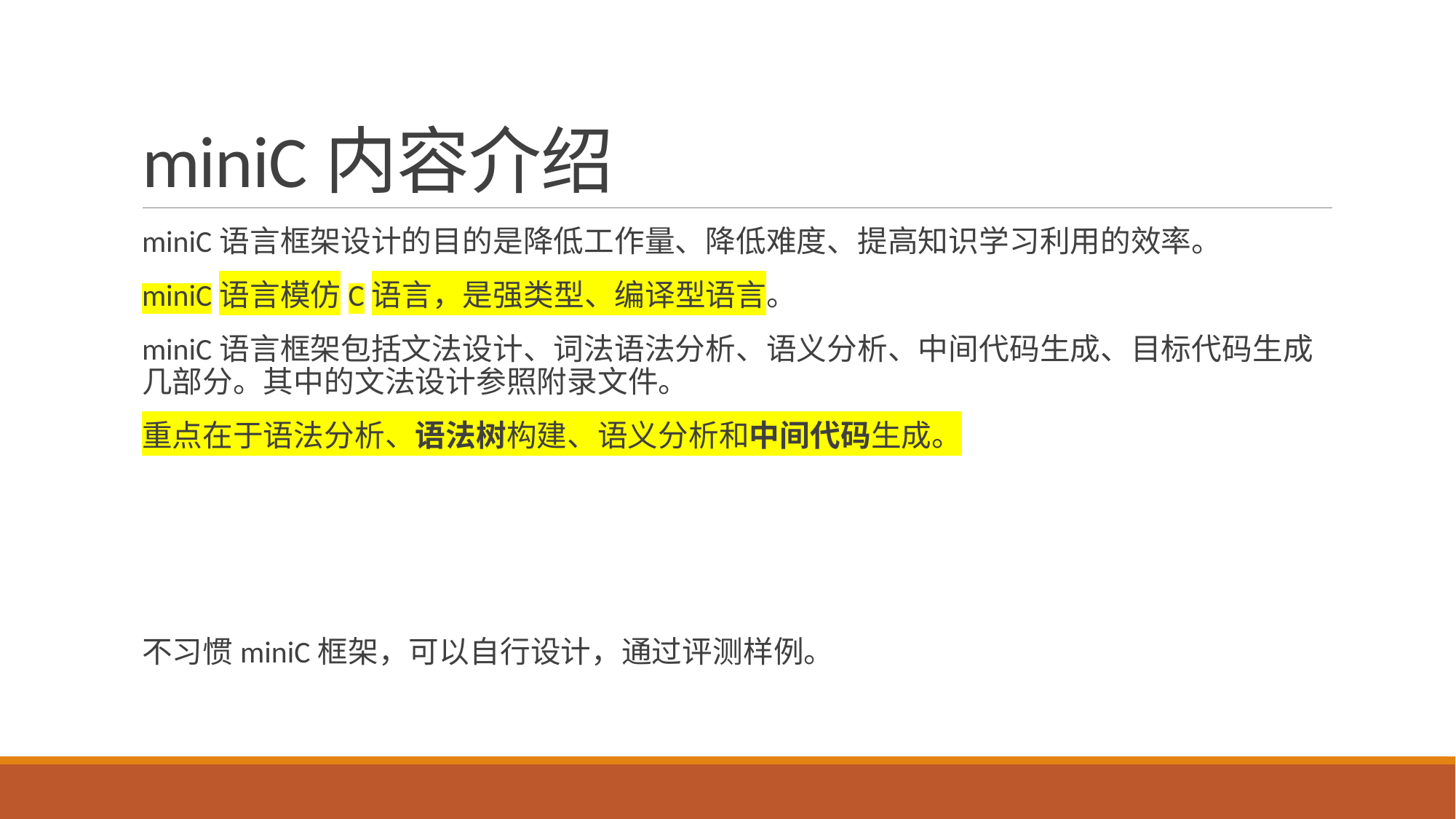

# miniC内容介绍
miniC语言框架设计的目的是降低工作量、降低难度、提高知识学习利用的效率。
miniC语言模仿C语言，是强类型、编译型语言。
miniC语言框架包括文法设计、词法语法分析、语义分析、中间代码生成、目标代码生成几部分。其中的文法设计参照附录文件。
重点在于语法分析、语法树构建、语义分析和中间代码生成。

不习惯miniC框架，可以自行设计，通过评测样例。